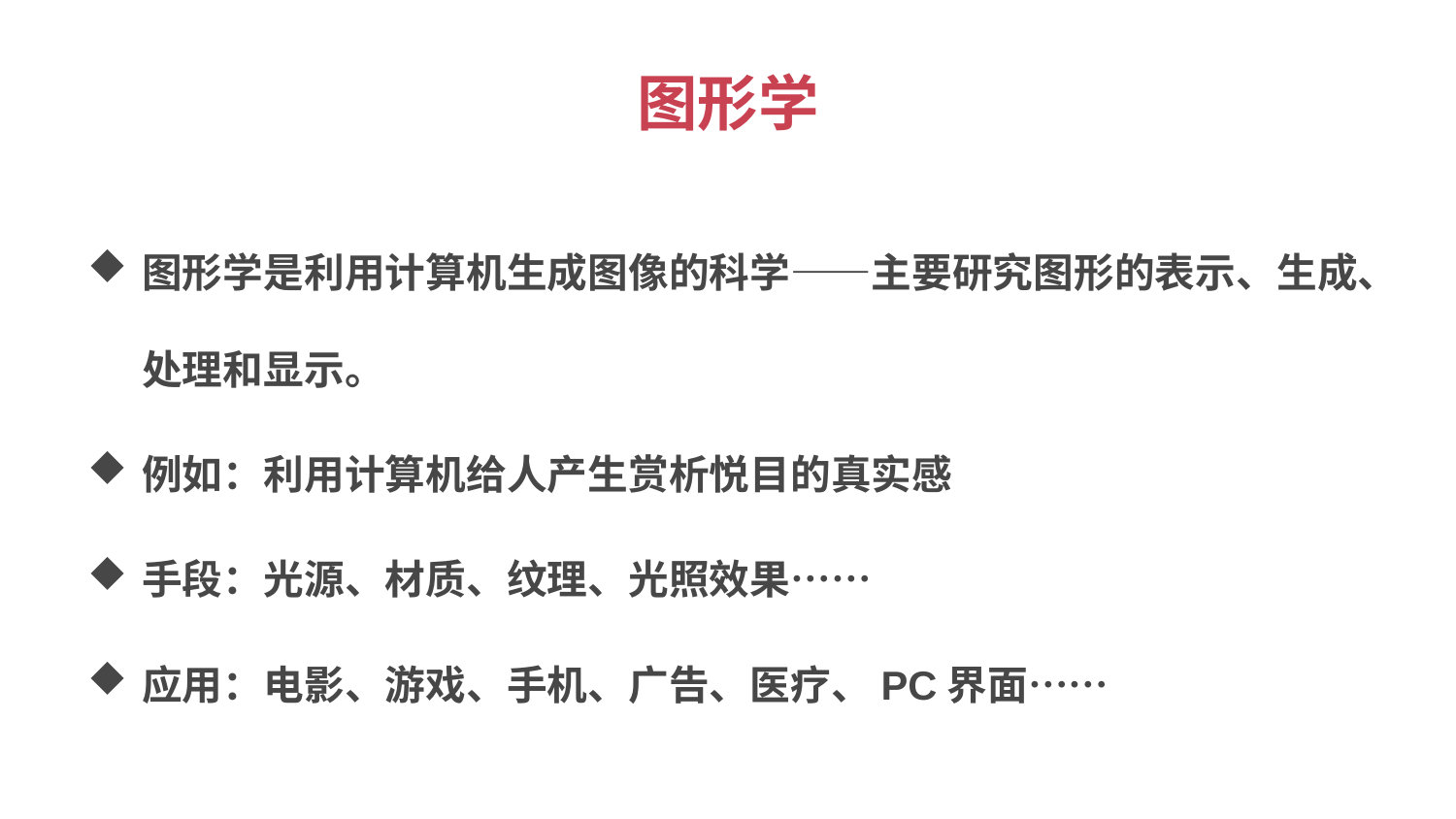

# 图形学
图形学是利用计算机生成图像的科学——主要研究图形的表示、生成、处理和显示。
例如：利用计算机给人产生赏析悦目的真实感
手段：光源、材质、纹理、光照效果……
应用：电影、游戏、手机、广告、医疗、PC界面……